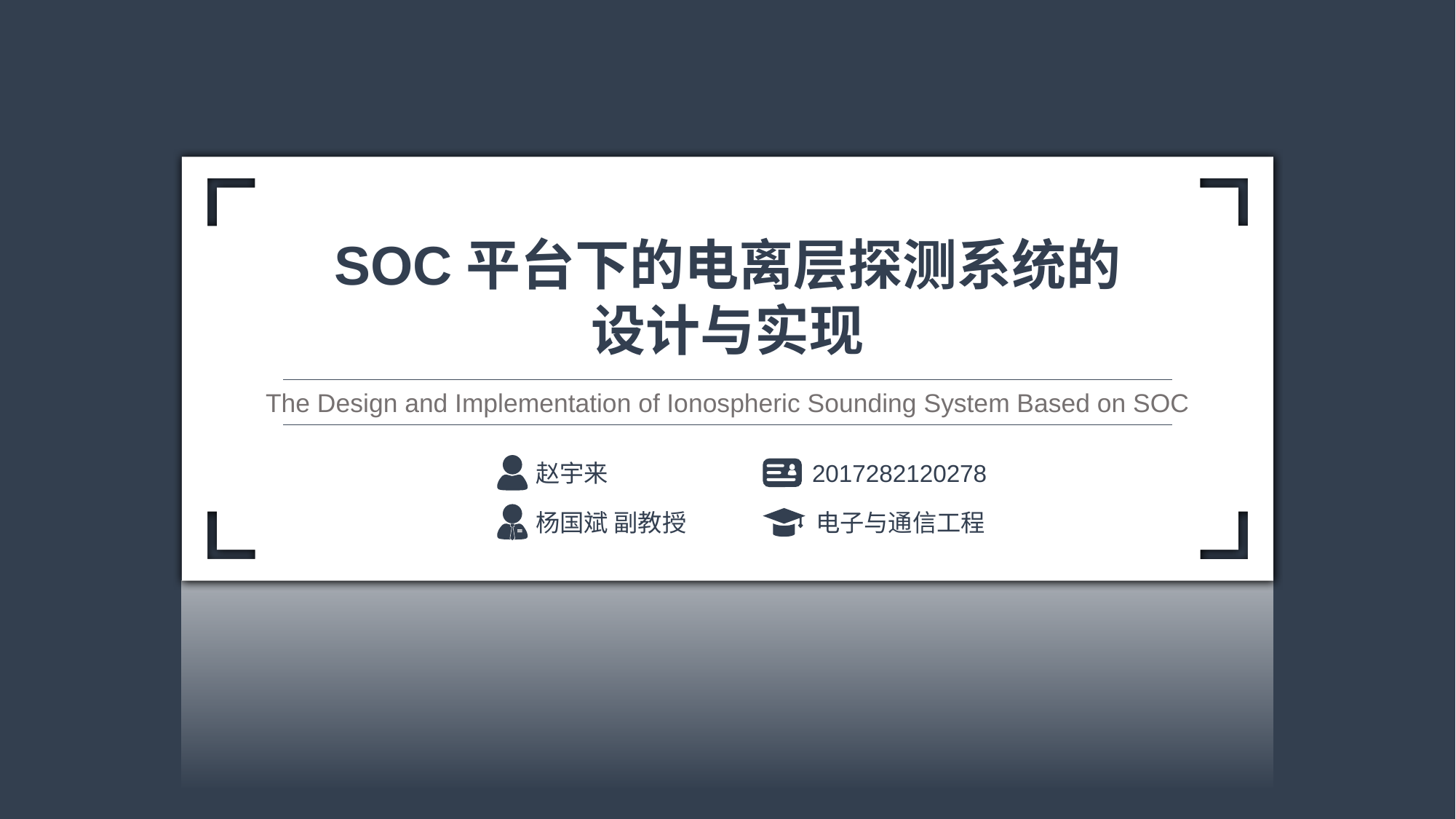

SOC平台下的电离层探测系统的
设计与实现
The Design and Implementation of Ionospheric Sounding System Based on SOC
赵宇来
2017282120278

杨国斌 副教授
电子与通信工程